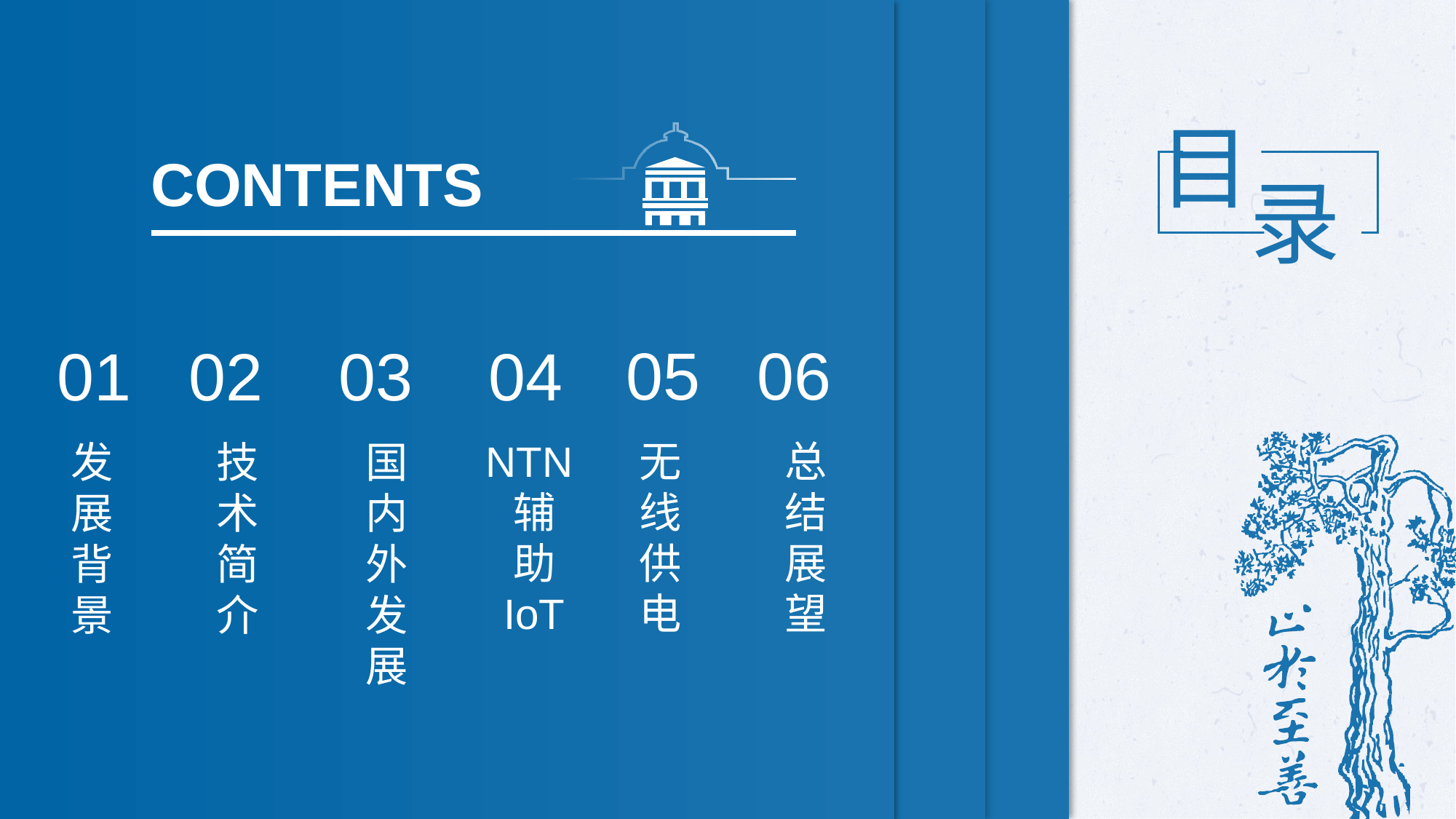

目

录

CONTENTS
05
无线供电
06
总结展望
01
发展背景
02
技术简介
03
国内外发展
04
NTN辅
助
IoT